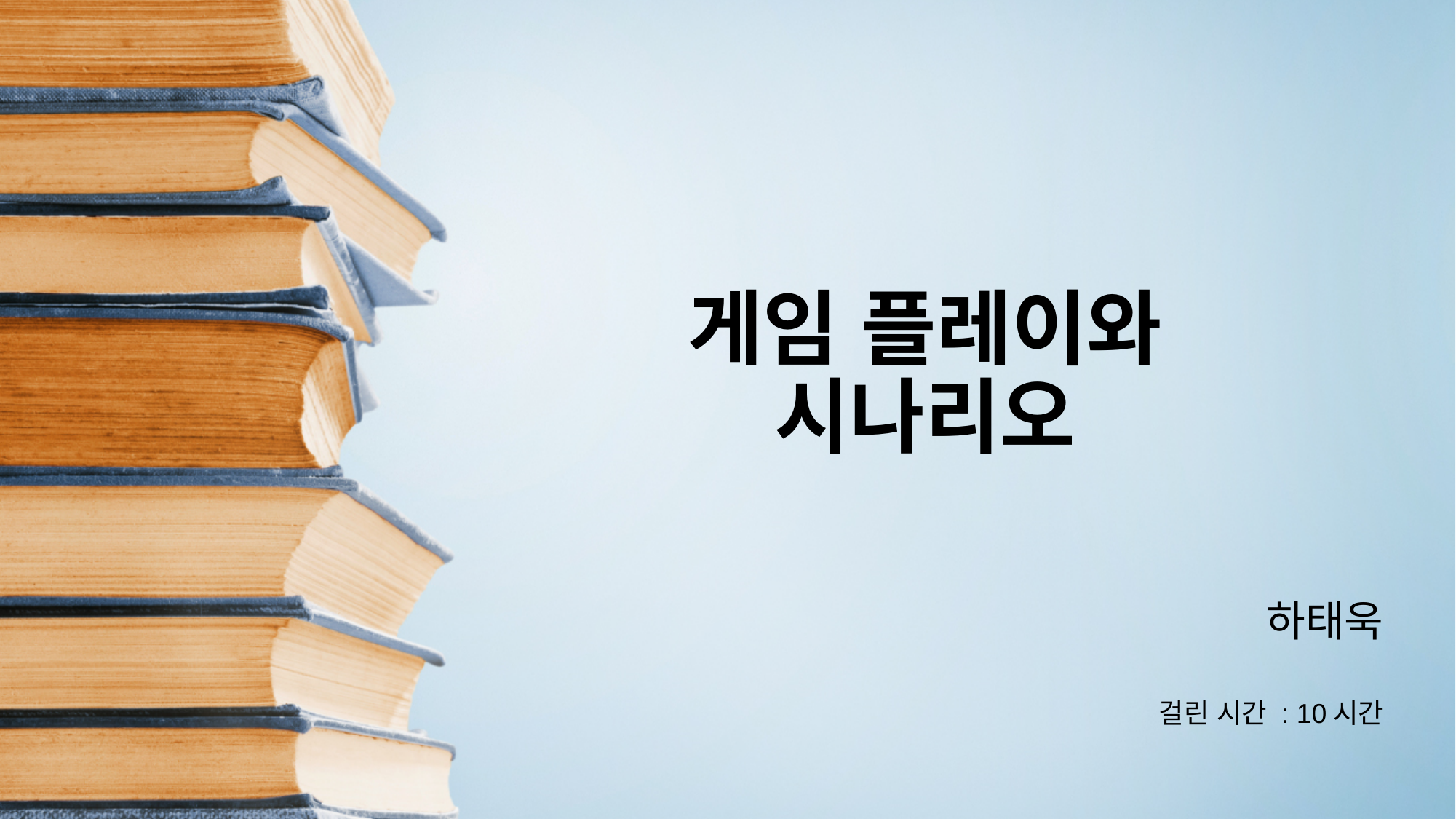

# 게임 플레이와 시나리오
하태욱

걸린 시간 : 10시간